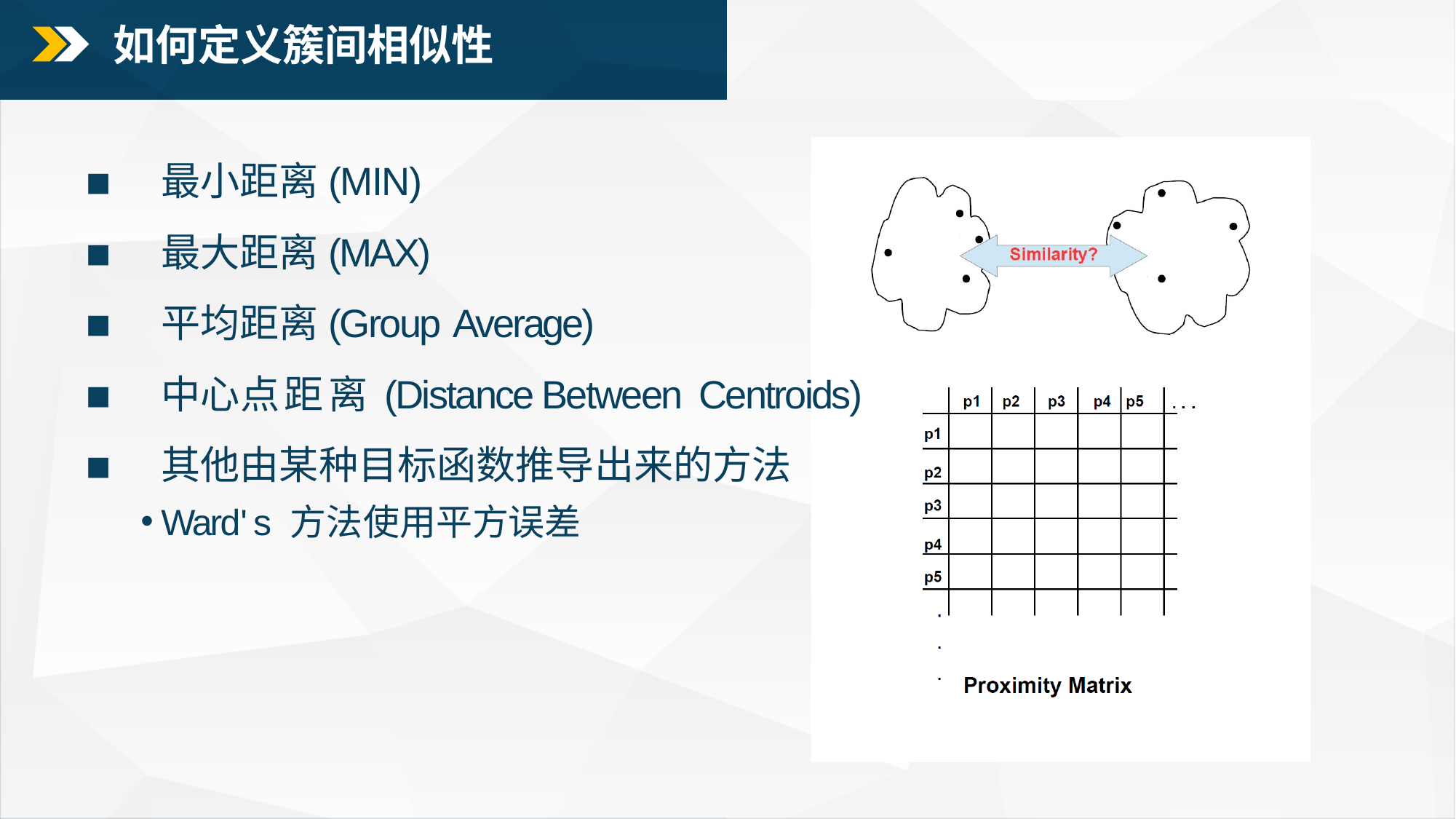

# 如何定义簇间相似性

◼最小距离(MIN)
◼最大距离(MAX)
◼平均距离(Group Average)
◼中心点 距 离 (Distance Between  Centroids)
◼其他由某种目标函数推导出来的方法
Ward' s 方法使用平方误差